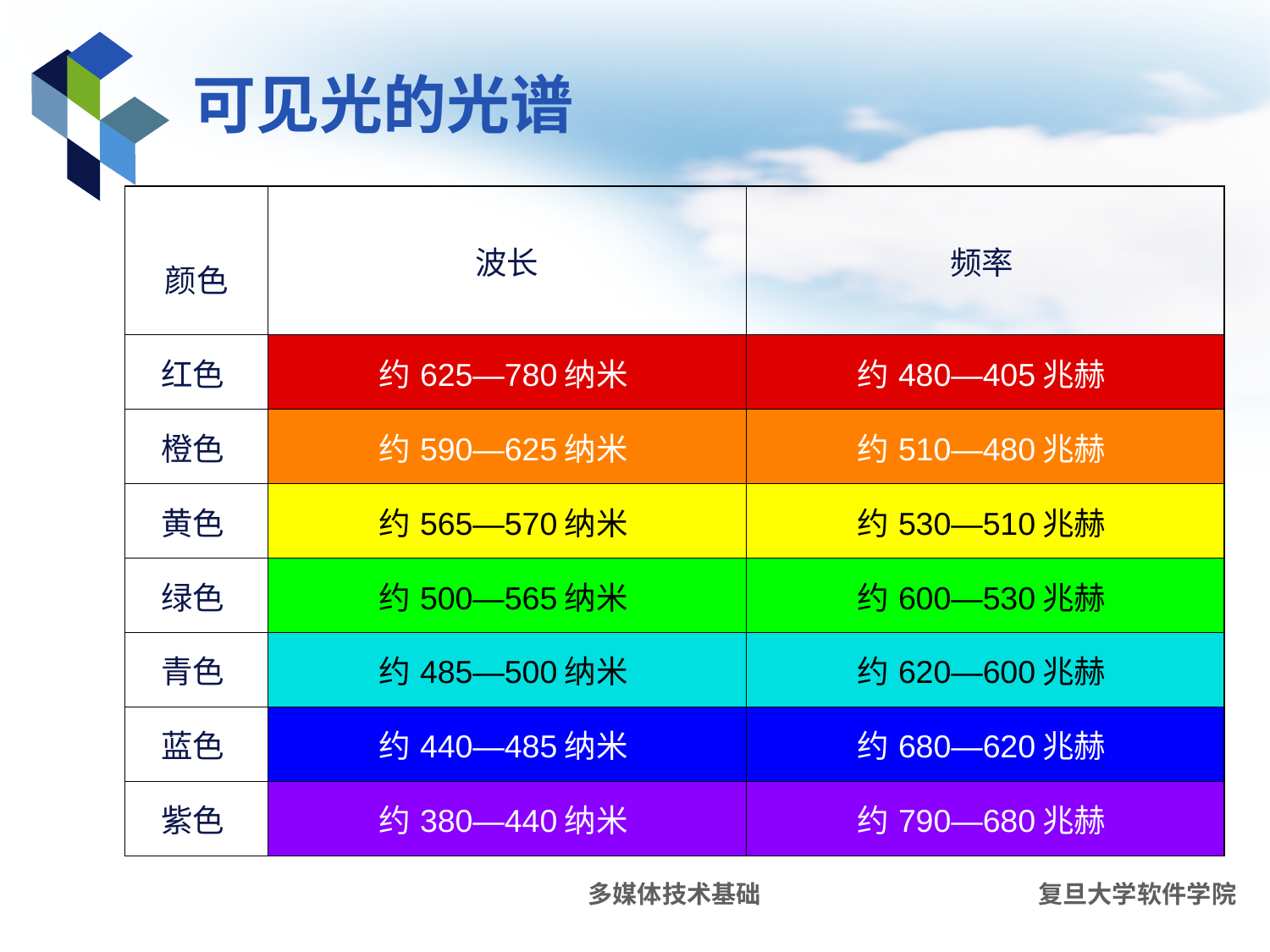

# 可见光的光谱
| 颜色 | 波长 | 频率 |
| --- | --- | --- |
| 红色 | 约625—780纳米 | 约480—405兆赫 |
| 橙色 | 约590—625纳米 | 约510—480兆赫 |
| 黄色 | 约565—570纳米 | 约530—510兆赫 |
| 绿色 | 约500—565纳米 | 约600—530兆赫 |
| 青色 | 约485—500纳米 | 约620—600兆赫 |
| 蓝色 | 约440—485纳米 | 约680—620兆赫 |
| 紫色 | 约380—440纳米 | 约790—680兆赫 |
多媒体技术基础